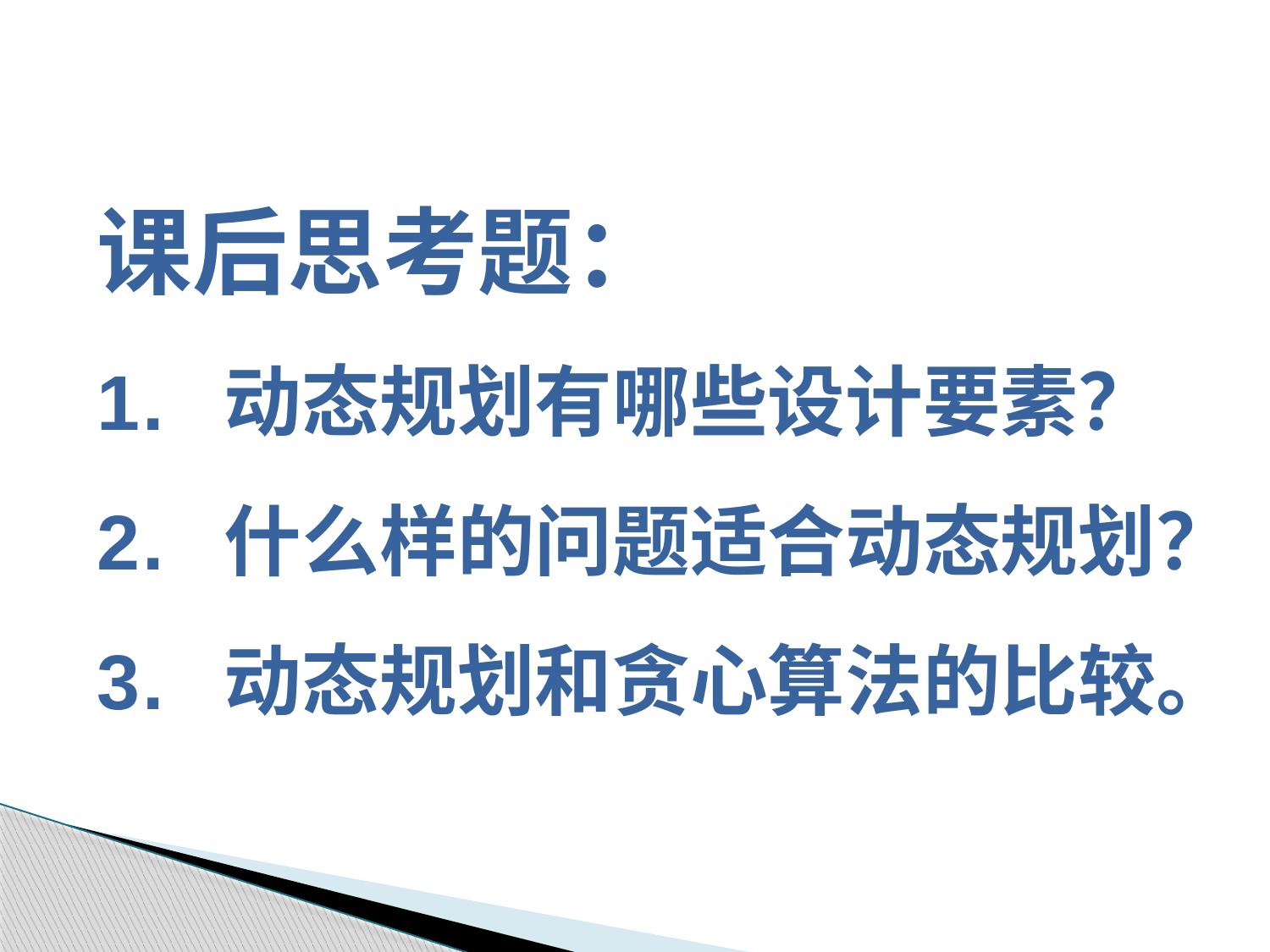

课后思考题：
动态规划有哪些设计要素？
什么样的问题适合动态规划？
动态规划和贪心算法的比较。